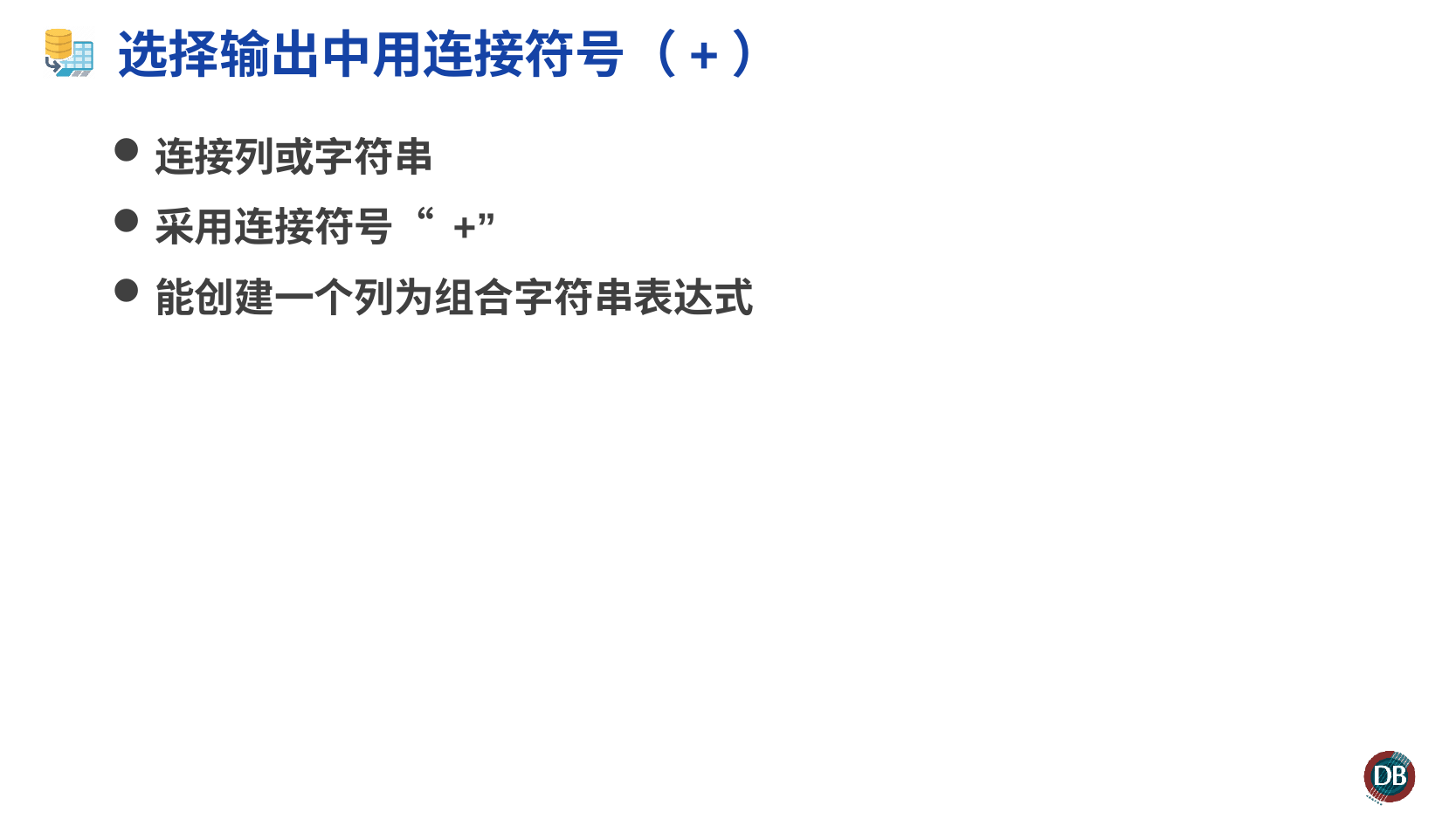

# 选择输出中用连接符号（+）
连接列或字符串
采用连接符号“ +”
能创建一个列为组合字符串表达式